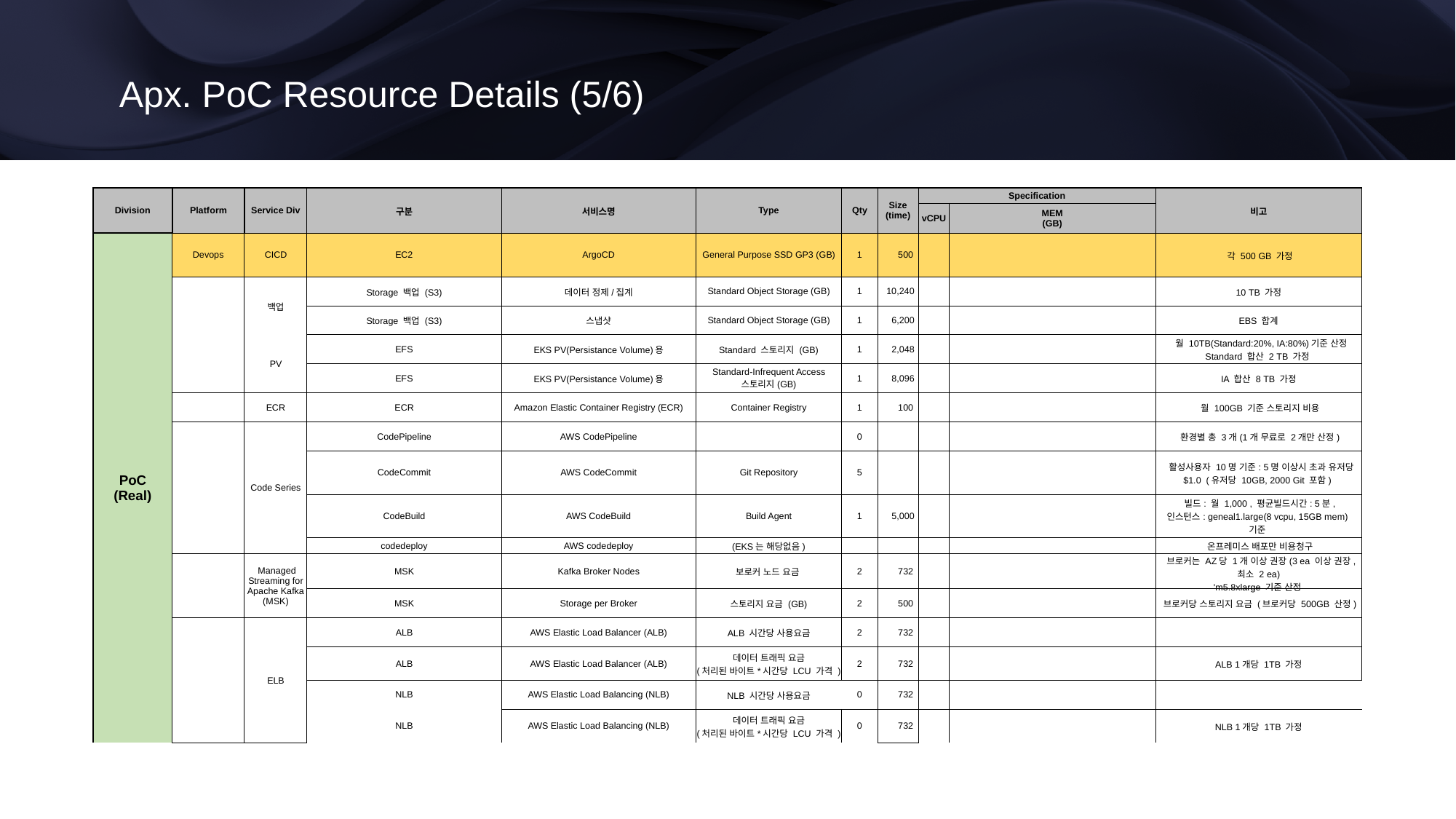

Apx. PoC Resource Details (5/6)
| Division | Platform | Service Div | 구분 | 서비스명 | Type | Qty | Size (time) | Specification |  | 비고 |
| --- | --- | --- | --- | --- | --- | --- | --- | --- | --- | --- |
|  |  |  |  |  |  |  |  | vCPU | MEM (GB) |  |
| PoC (Real) | Devops | CICD | EC2 | ArgoCD | General Purpose SSD GP3 (GB) | 1 | 500 |  |  | 각 500 GB 가정 |
|  |  | 백업 | Storage 백업 (S3) | 데이터 정제/집계 | Standard Object Storage (GB) | 1 | 10,240 |  |  | 10 TB 가정 |
|  |  |  | Storage 백업 (S3) | 스냅샷 | Standard Object Storage (GB) | 1 | 6,200 |  |  | EBS 합계 |
|  |  | PV | EFS | EKS PV(Persistance Volume)용 | Standard 스토리지 (GB) | 1 | 2,048 |  |  | 월 10TB(Standard:20%, IA:80%)기준 산정 Standard 합산 2 TB 가정 |
|  |  |  | EFS | EKS PV(Persistance Volume)용 | Standard-Infrequent Access 스토리지(GB) | 1 | 8,096 |  |  | IA 합산 8 TB 가정 |
|  |  | ECR | ECR | Amazon Elastic Container Registry (ECR) | Container Registry | 1 | 100 |  |  | 월 100GB 기준 스토리지 비용 |
|  |  | Code Series | CodePipeline | AWS CodePipeline |  | 0 |  |  |  | 환경별 총 3개(1개 무료로 2개만 산정) |
|  |  |  | CodeCommit | AWS CodeCommit | Git Repository | 5 |  |  |  | 활성사용자 10명 기준: 5명 이상시 초과 유저당 $1.0 (유저당 10GB, 2000 Git 포함) |
|  |  |  | CodeBuild | AWS CodeBuild | Build Agent | 1 | 5,000 |  |  | 빌드: 월 1,000 , 평균빌드시간: 5분, 인스턴스: geneal1.large(8 vcpu, 15GB mem) 기준 |
|  |  |  | codedeploy | AWS codedeploy | (EKS는 해당없음) |  |  |  |  | 온프레미스 배포만 비용청구 |
|  |  | Managed Streaming for Apache Kafka (MSK) | MSK | Kafka Broker Nodes | 보로커 노드 요금 | 2 | 732 |  |  | 브로커는 AZ당 1개 이상 권장(3 ea 이상 권장, 최소 2 ea) 'm5.8xlarge 기준 산정 |
|  |  |  | MSK | Storage per Broker | 스토리지 요금 (GB) | 2 | 500 |  |  | 브로커당 스토리지 요금 (브로커당 500GB 산정) |
|  |  | ELB | ALB | AWS Elastic Load Balancer (ALB) | ALB 시간당 사용요금 | 2 | 732 |  |  |  |
|  |  |  | ALB | AWS Elastic Load Balancer (ALB) | 데이터 트래픽 요금 (처리된 바이트\*시간당 LCU 가격 ) | 2 | 732 |  |  | ALB 1개당 1TB 가정 |
|  |  |  | NLB | AWS Elastic Load Balancing (NLB) | NLB 시간당 사용요금 | 0 | 732 |  |  |  |
|  |  |  | NLB | AWS Elastic Load Balancing (NLB) | 데이터 트래픽 요금 (처리된 바이트\*시간당 LCU 가격 ) | 0 | 732 |  |  | NLB 1개당 1TB 가정 |